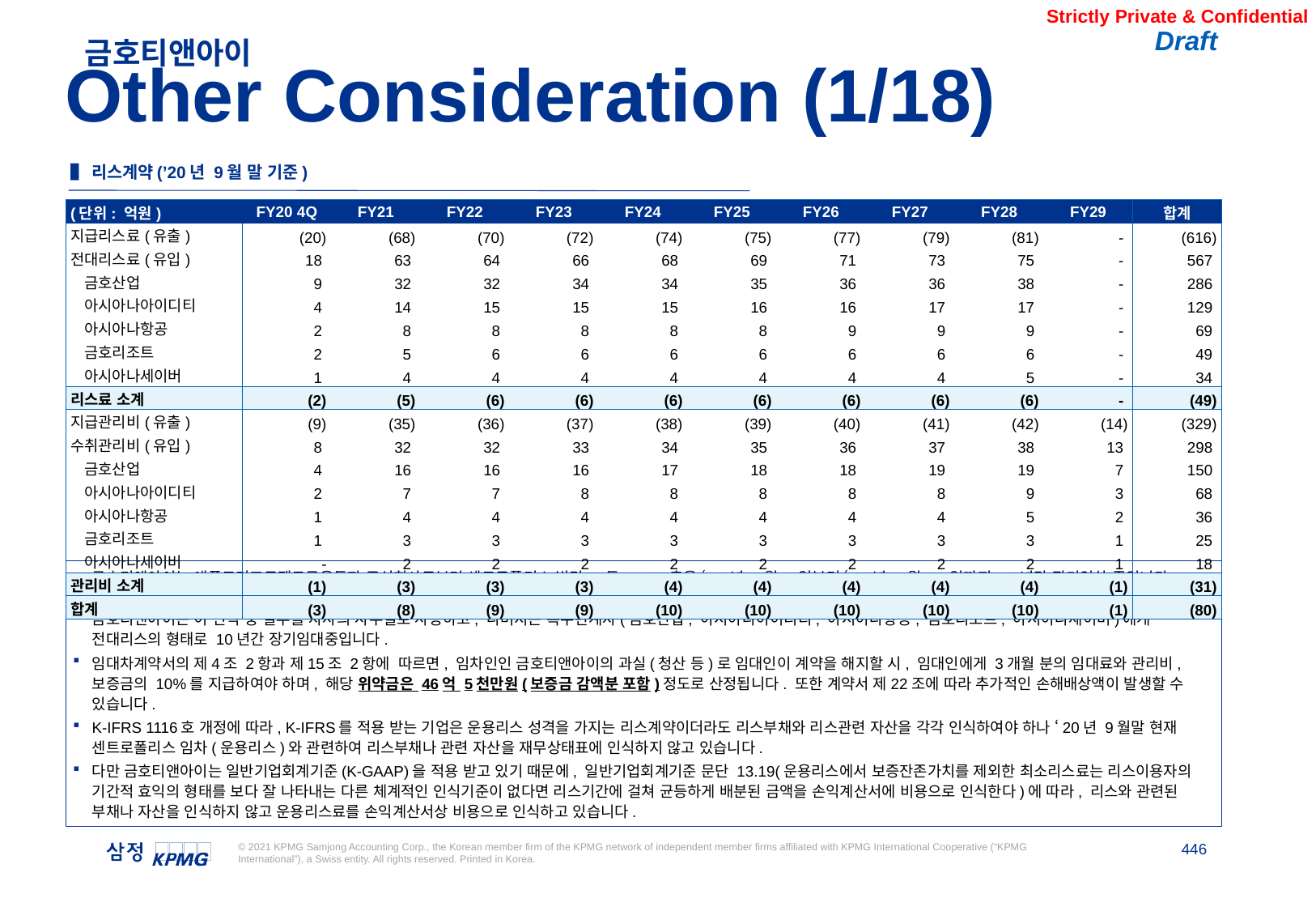

금호티앤아이
Other Consideration (1/18)
▌리스계약(’20년 9월 말 기준)

| (단위: 억원) | FY20 4Q | FY21 | FY22 | FY23 | FY24 | FY25 | FY26 | FY27 | FY28 | FY29 | 합계 |
| --- | --- | --- | --- | --- | --- | --- | --- | --- | --- | --- | --- |
| 지급리스료(유출) | (20) | (68) | (70) | (72) | (74) | (75) | (77) | (79) | (81) | - | (616) |
| 전대리스료(유입) | 18 | 63 | 64 | 66 | 68 | 69 | 71 | 73 | 75 | - | 567 |
| 금호산업 | 9 | 32 | 32 | 34 | 34 | 35 | 36 | 36 | 38 | - | 286 |
| 아시아나아이디티 | 4 | 14 | 15 | 15 | 15 | 16 | 16 | 17 | 17 | - | 129 |
| 아시아나항공 | 2 | 8 | 8 | 8 | 8 | 8 | 9 | 9 | 9 | - | 69 |
| 금호리조트 | 2 | 5 | 6 | 6 | 6 | 6 | 6 | 6 | 6 | - | 49 |
| 아시아나세이버 | 1 | 4 | 4 | 4 | 4 | 4 | 4 | 4 | 5 | - | 34 |
| 리스료 소계 | (2) | (5) | (6) | (6) | (6) | (6) | (6) | (6) | (6) | - | (49) |
| 지급관리비(유출) | (9) | (35) | (36) | (37) | (38) | (39) | (40) | (41) | (42) | (14) | (329) |
| 수취관리비(유입) | 8 | 32 | 32 | 33 | 34 | 35 | 36 | 37 | 38 | 13 | 298 |
| 금호산업 | 4 | 16 | 16 | 16 | 17 | 18 | 18 | 19 | 19 | 7 | 150 |
| 아시아나아이디티 | 2 | 7 | 7 | 8 | 8 | 8 | 8 | 8 | 9 | 3 | 68 |
| 아시아나항공 | 1 | 4 | 4 | 4 | 4 | 4 | 4 | 4 | 5 | 2 | 36 |
| 금호리조트 | 1 | 3 | 3 | 3 | 3 | 3 | 3 | 3 | 3 | 1 | 25 |
| 아시아나세이버 | - | 2 | 2 | 2 | 2 | 2 | 2 | 2 | 2 | 1 | 18 |
| 관리비 소계 | (1) | (3) | (3) | (3) | (4) | (4) | (4) | (4) | (4) | (1) | (31) |
| 합계 | (3) | (8) | (9) | (9) | (10) | (10) | (10) | (10) | (10) | (1) | (80) |
금호티앤아이는 애플트리프로젝트금융투자 주식회사로부터 센트로폴리스 빌딩 A동 20-26층을 ‘19년 5월 1일부터 ‘29년 4월 30일까지 10년간 장기임차 중입니다. 보증금은 약 79억원, 월임차료는 10억원(Rent-Free 5개월), 월관리비는 3억원으로, ’22년 5월부터 매년 2.5%씩 상승될 예정입니다.
금호티앤아이는 이 면적 중 일부를 자사의 사무실로 사용하고, 나머지는 특수관계자(금호산업, 아시아나아이디티, 아시아나항공, 금호리조트, 아시아나세이버)에게 전대리스의 형태로 10년간 장기임대중입니다.
임대차계약서의 제4조 2항과 제15조 2항에  따르면, 임차인인 금호티앤아이의 과실(청산 등)로 임대인이 계약을 해지할 시, 임대인에게 3개월 분의 임대료와 관리비, 보증금의 10%를 지급하여야 하며, 해당 위약금은 46억 5천만원(보증금 감액분 포함)정도로 산정됩니다. 또한 계약서 제22조에 따라 추가적인 손해배상액이 발생할 수 있습니다.
K-IFRS 1116호 개정에 따라, K-IFRS를 적용 받는 기업은 운용리스 성격을 가지는 리스계약이더라도 리스부채와 리스관련 자산을 각각 인식하여야 하나 ‘20년 9월말 현재 센트로폴리스 임차(운용리스)와 관련하여 리스부채나 관련 자산을 재무상태표에 인식하지 않고 있습니다.
다만 금호티앤아이는 일반기업회계기준(K-GAAP)을 적용 받고 있기 때문에, 일반기업회계기준 문단 13.19(운용리스에서 보증잔존가치를 제외한 최소리스료는 리스이용자의 기간적 효익의 형태를 보다 잘 나타내는 다른 체계적인 인식기준이 없다면 리스기간에 걸쳐 균등하게 배분된 금액을 손익계산서에 비용으로 인식한다)에 따라, 리스와 관련된 부채나 자산을 인식하지 않고 운용리스료를 손익계산서상 비용으로 인식하고 있습니다.